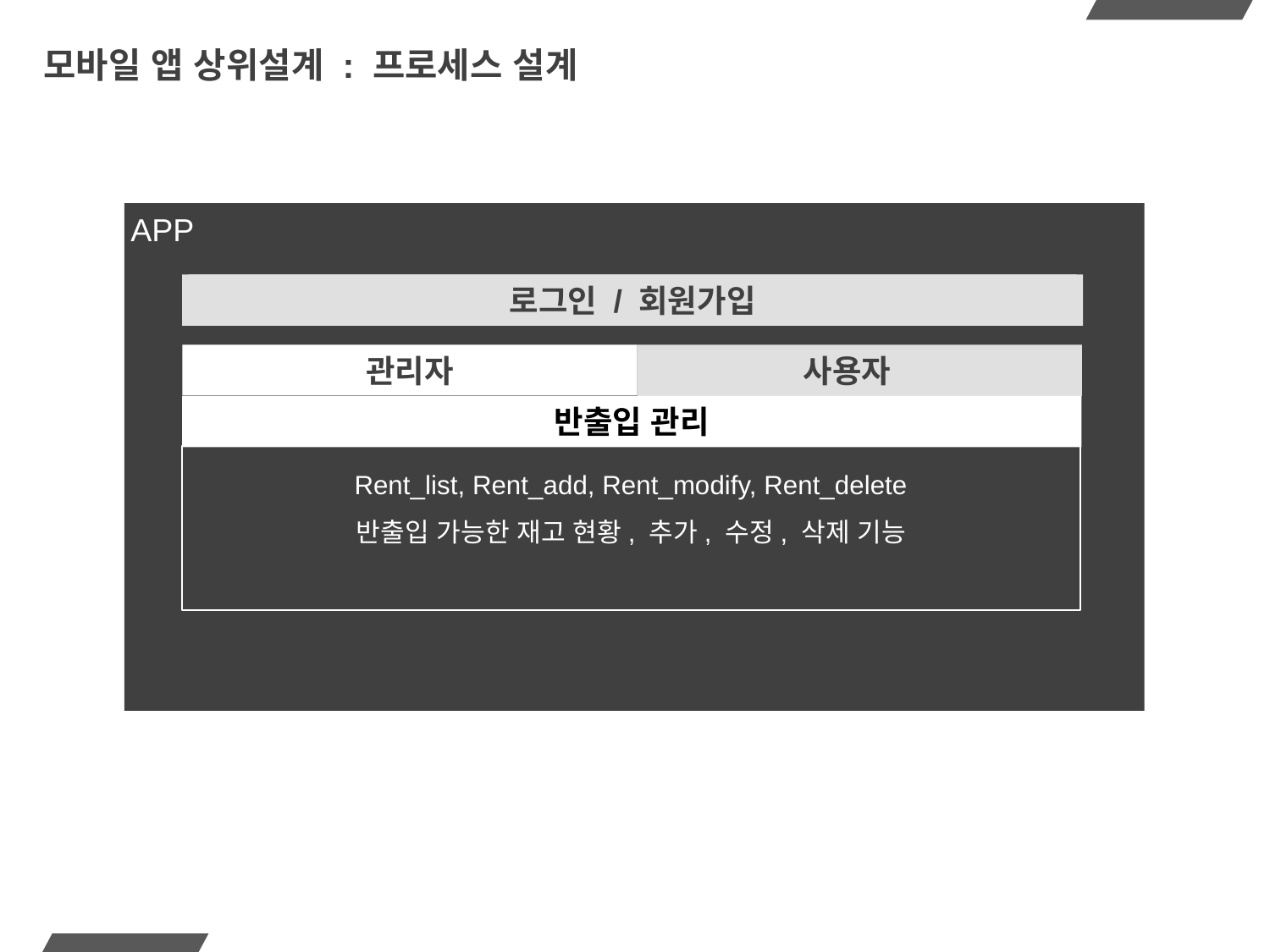

# 모바일 앱 상위설계 : 프로세스 설계
APP

로그인 / 회원가입
사용자
관리자

반출입 관리

Rent_list, Rent_add, Rent_modify, Rent_delete
반출입 가능한 재고 현황, 추가, 수정, 삭제 기능